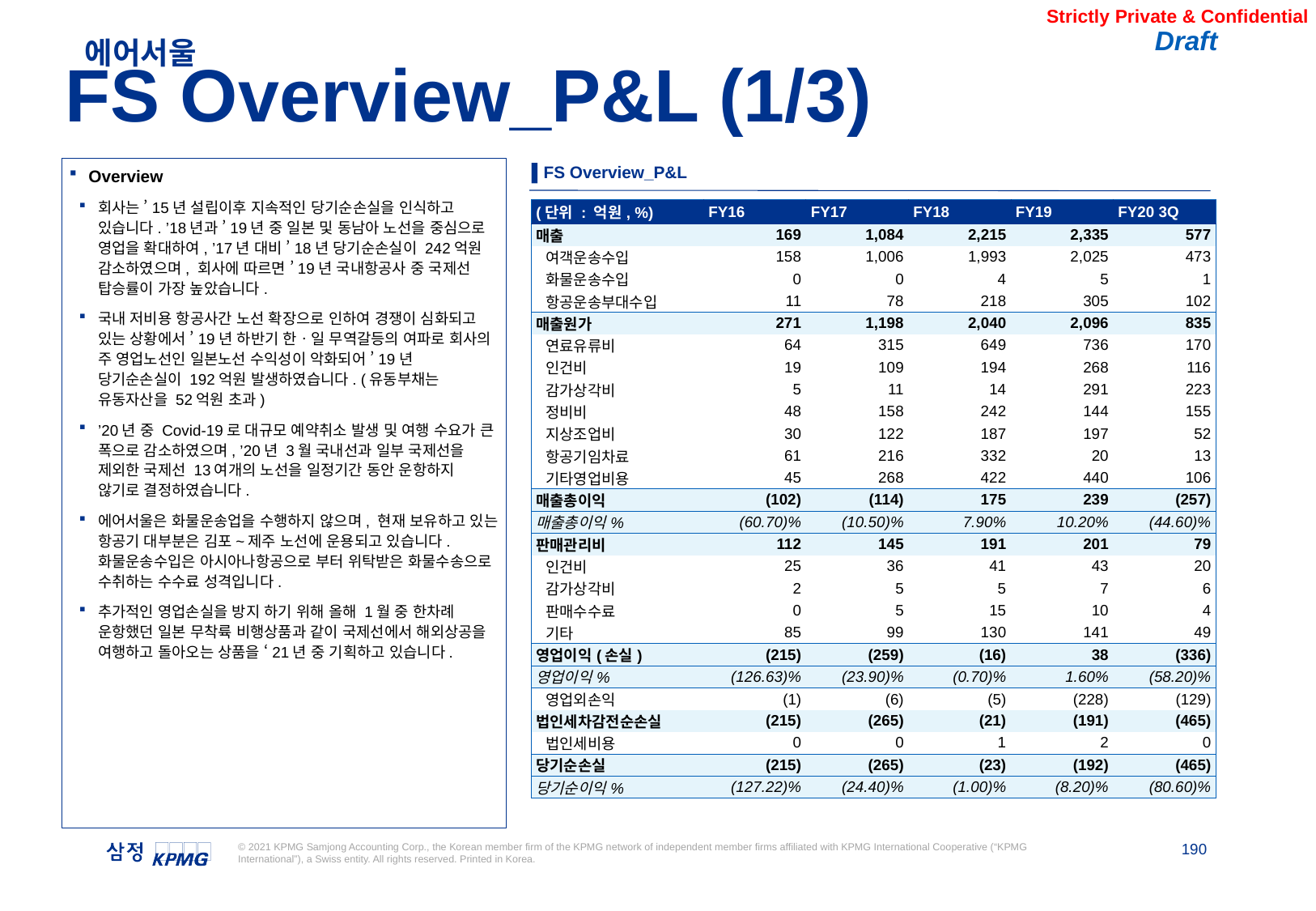

에어서울
FS Overview_P&L (1/3)
▌FS Overview_P&L

Overview
회사는 ’15년 설립이후 지속적인 당기순손실을 인식하고 있습니다. ’18년과 ’19년 중 일본 및 동남아 노선을 중심으로 영업을 확대하여, ’17년 대비 ’18년 당기순손실이 242억원 감소하였으며, 회사에 따르면 ’19년 국내항공사 중 국제선 탑승률이 가장 높았습니다.
국내 저비용 항공사간 노선 확장으로 인하여 경쟁이 심화되고 있는 상황에서 ’19년 하반기 한ㆍ일 무역갈등의 여파로 회사의 주 영업노선인 일본노선 수익성이 악화되어 ’19년 당기순손실이 192억원 발생하였습니다. (유동부채는 유동자산을 52억원 초과)
’20년 중 Covid-19로 대규모 예약취소 발생 및 여행 수요가 큰 폭으로 감소하였으며, ’20년 3월 국내선과 일부 국제선을 제외한 국제선 13여개의 노선을 일정기간 동안 운항하지 않기로 결정하였습니다.
에어서울은 화물운송업을 수행하지 않으며, 현재 보유하고 있는 항공기 대부분은 김포~제주 노선에 운용되고 있습니다. 화물운송수입은 아시아나항공으로 부터 위탁받은 화물수송으로 수취하는 수수료 성격입니다.
추가적인 영업손실을 방지 하기 위해 올해 1월 중 한차례 운항했던 일본 무착륙 비행상품과 같이 국제선에서 해외상공을 여행하고 돌아오는 상품을 ‘21년 중 기획하고 있습니다.

| (단위 : 억원, %) | FY16 | FY17 | FY18 | FY19 | FY20 3Q |
| --- | --- | --- | --- | --- | --- |
| 매출 | 169 | 1,084 | 2,215 | 2,335 | 577 |
| 여객운송수입 | 158 | 1,006 | 1,993 | 2,025 | 473 |
| 화물운송수입 | 0 | 0 | 4 | 5 | 1 |
| 항공운송부대수입 | 11 | 78 | 218 | 305 | 102 |
| 매출원가 | 271 | 1,198 | 2,040 | 2,096 | 835 |
| 연료유류비 | 64 | 315 | 649 | 736 | 170 |
| 인건비 | 19 | 109 | 194 | 268 | 116 |
| 감가상각비 | 5 | 11 | 14 | 291 | 223 |
| 정비비 | 48 | 158 | 242 | 144 | 155 |
| 지상조업비 | 30 | 122 | 187 | 197 | 52 |
| 항공기임차료 | 61 | 216 | 332 | 20 | 13 |
| 기타영업비용 | 45 | 268 | 422 | 440 | 106 |
| 매출총이익 | (102) | (114) | 175 | 239 | (257) |
| 매출총이익% | (60.70)% | (10.50)% | 7.90% | 10.20% | (44.60)% |
| 판매관리비 | 112 | 145 | 191 | 201 | 79 |
| 인건비 | 25 | 36 | 41 | 43 | 20 |
| 감가상각비 | 2 | 5 | 5 | 7 | 6 |
| 판매수수료 | 0 | 5 | 15 | 10 | 4 |
| 기타 | 85 | 99 | 130 | 141 | 49 |
| 영업이익(손실) | (215) | (259) | (16) | 38 | (336) |
| 영업이익% | (126.63)% | (23.90)% | (0.70)% | 1.60% | (58.20)% |
| 영업외손익 | (1) | (6) | (5) | (228) | (129) |
| 법인세차감전순손실 | (215) | (265) | (21) | (191) | (465) |
| 법인세비용 | 0 | 0 | 1 | 2 | 0 |
| 당기순손실 | (215) | (265) | (23) | (192) | (465) |
| 당기순이익% | (127.22)% | (24.40)% | (1.00)% | (8.20)% | (80.60)% |